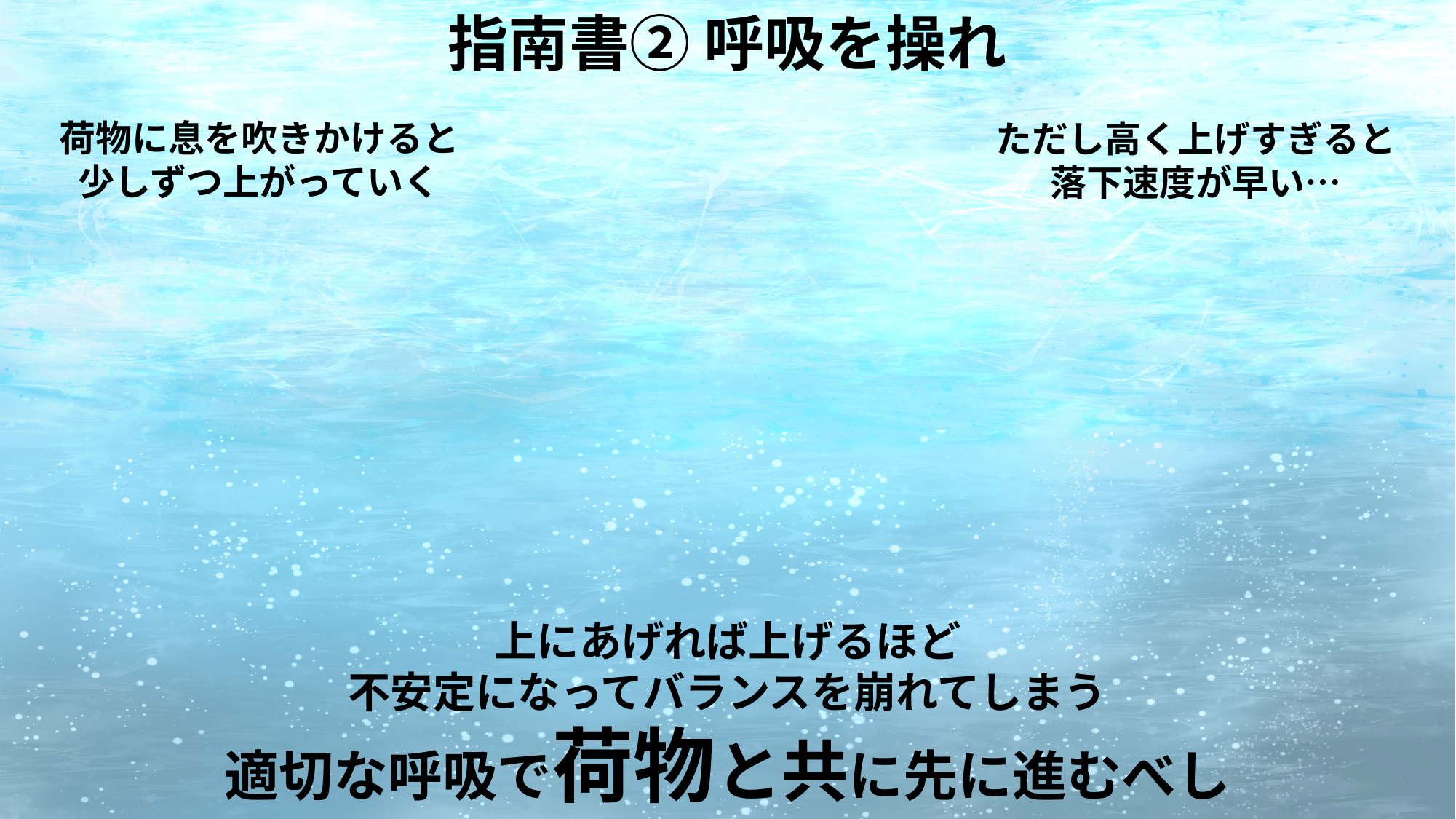

指南書② 呼吸を操れ
荷物に息を吹きかけると
少しずつ上がっていく
ただし高く上げすぎると
落下速度が早い…
上にあげれば上げるほど
不安定になってバランスを崩れてしまう
適切な呼吸で荷物と共に先に進むべし